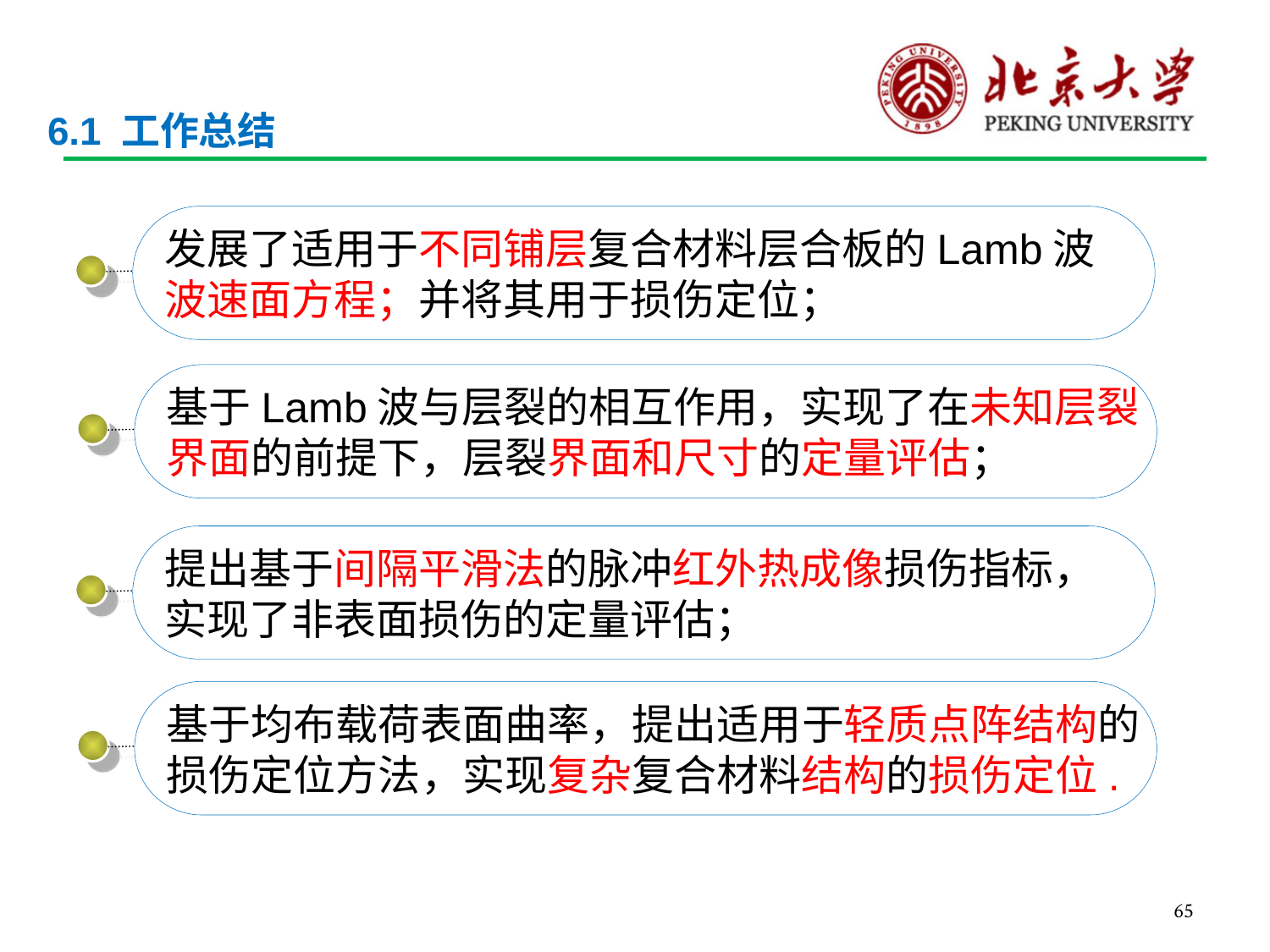

6.1 工作总结
发展了适用于不同铺层复合材料层合板的Lamb波
波速面方程；并将其用于损伤定位；

基于Lamb波与层裂的相互作用，实现了在未知层裂
界面的前提下，层裂界面和尺寸的定量评估；

提出基于间隔平滑法的脉冲红外热成像损伤指标，
实现了非表面损伤的定量评估；

基于均布载荷表面曲率，提出适用于轻质点阵结构的
损伤定位方法，实现复杂复合材料结构的损伤定位.

65